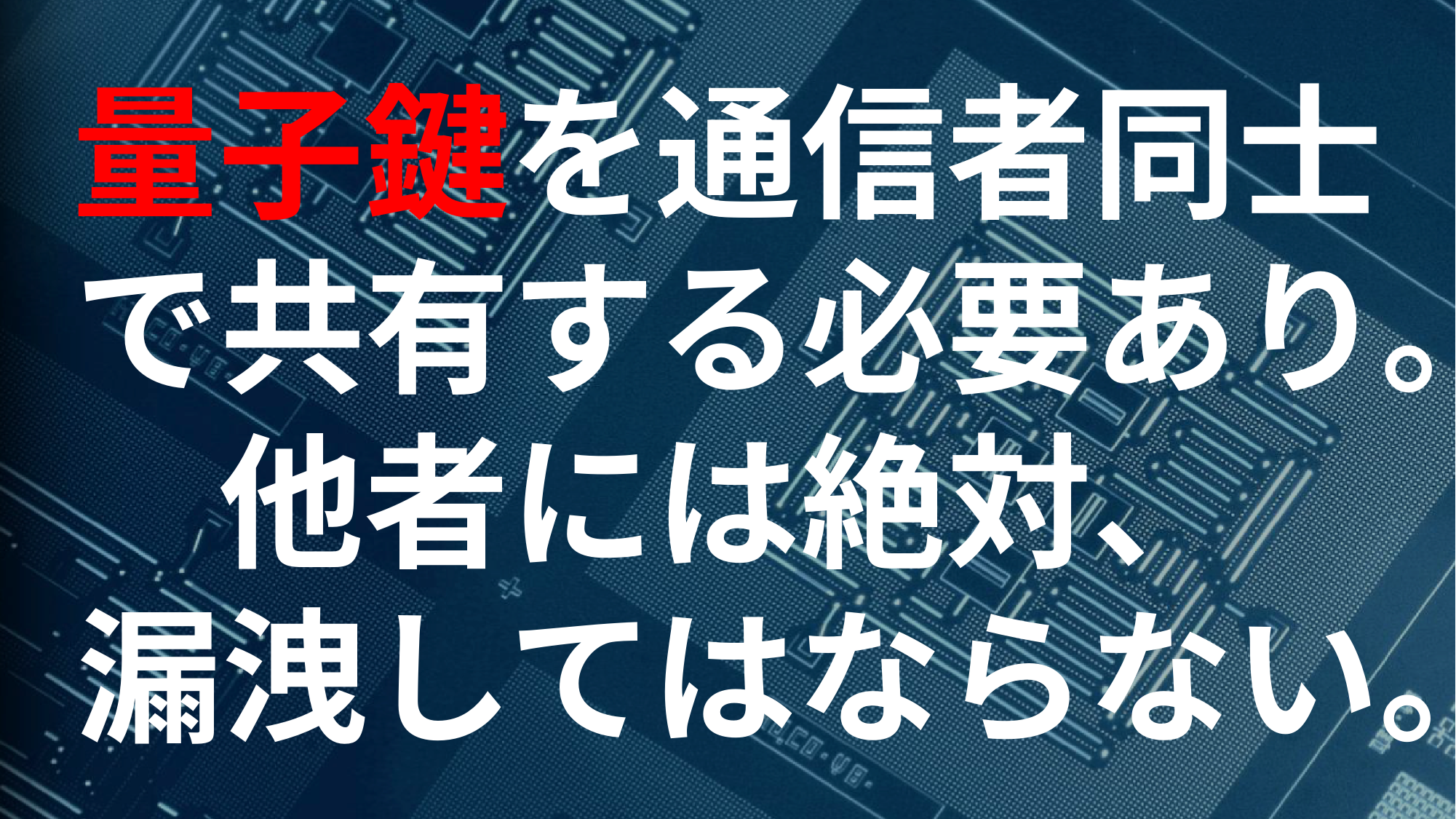

量子鍵を通信者同士で共有する必要あり。
他者には絶対、
漏洩してはならない。